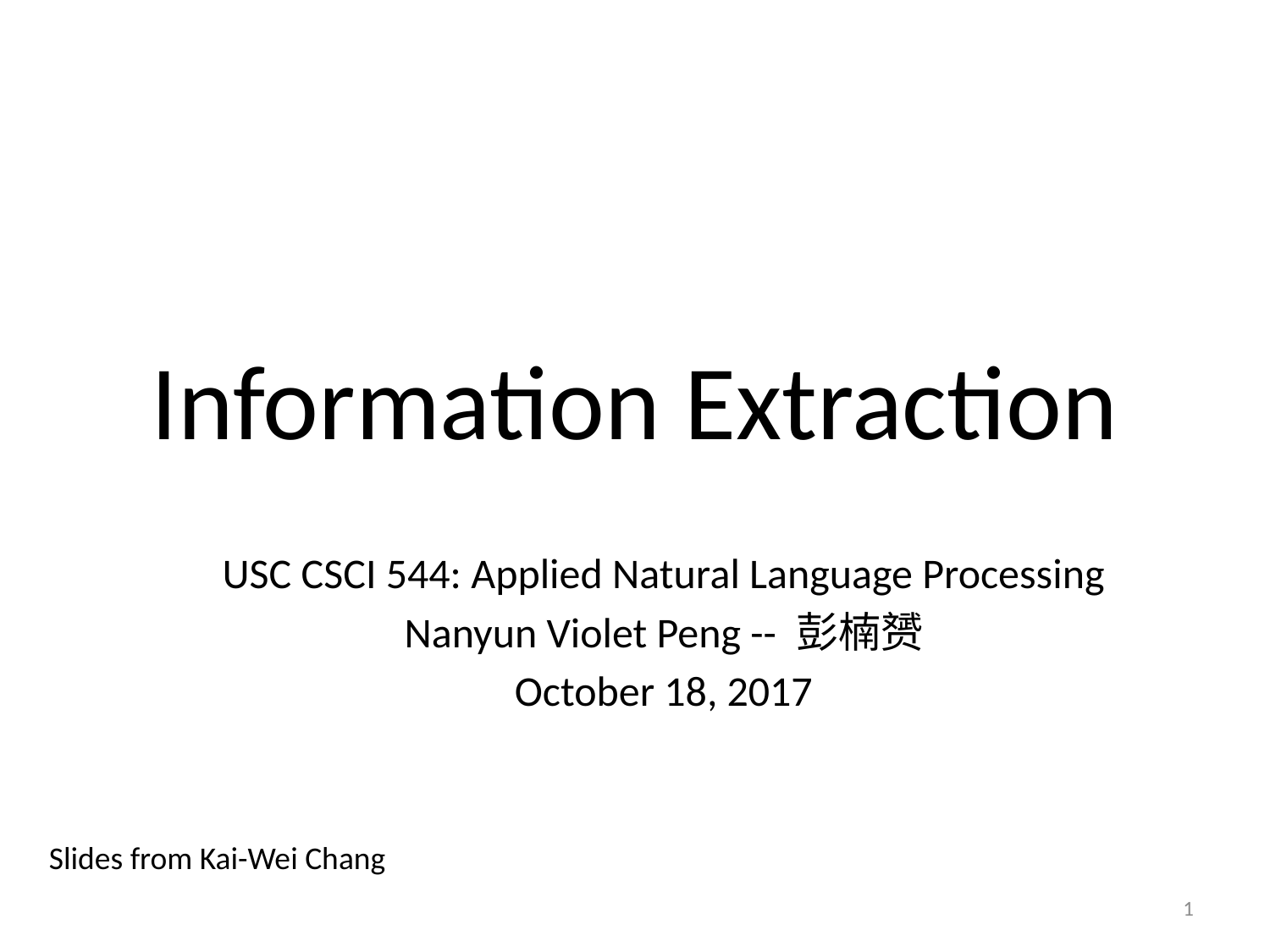

# Information Extraction
USC CSCI 544: Applied Natural Language Processing
Nanyun Violet Peng -- 彭楠赟
October 18, 2017
Slides from Kai-Wei Chang
1